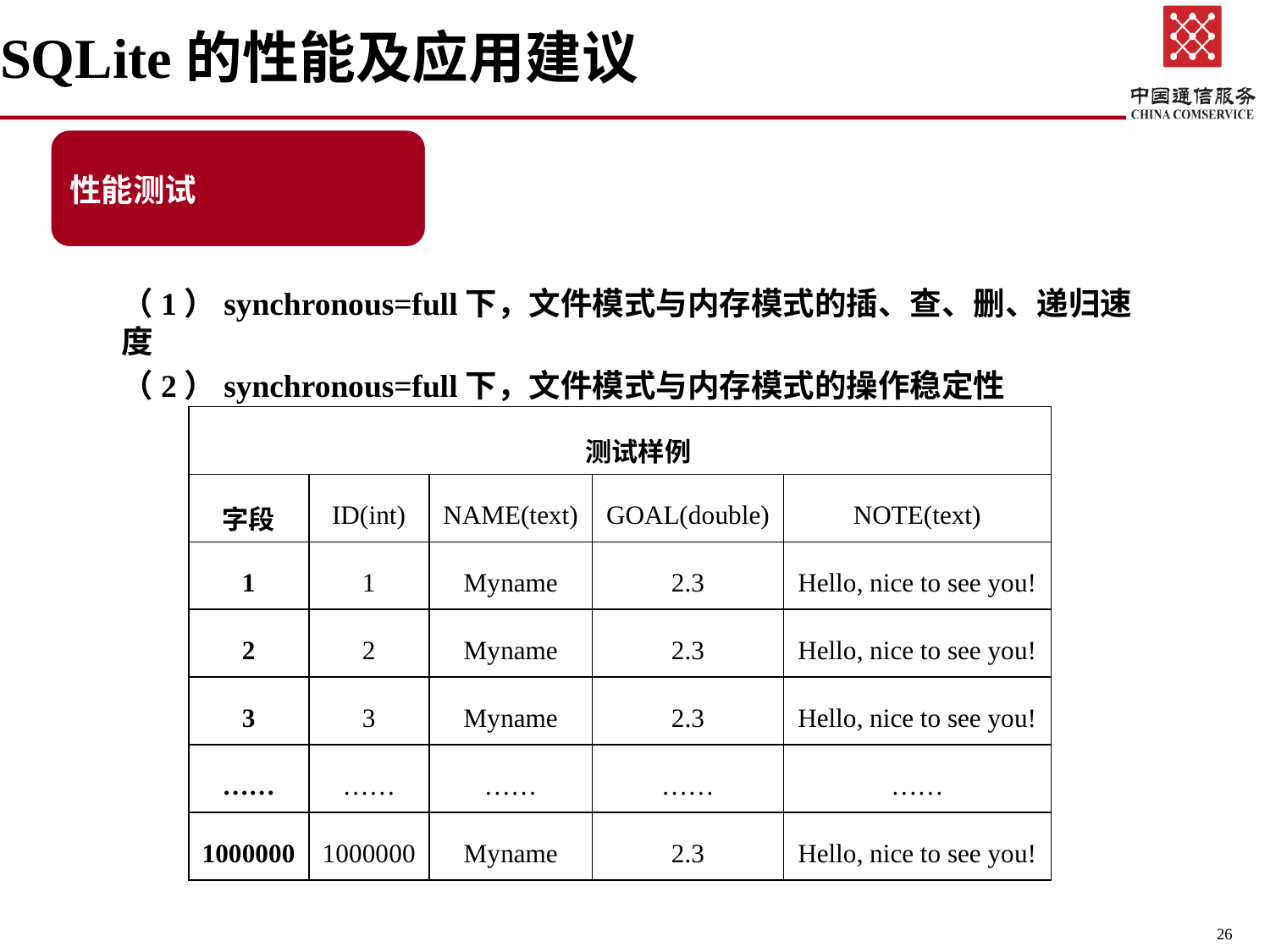

# SQLite的性能及应用建议
性能测试
（1）synchronous=full下，文件模式与内存模式的插、查、删、递归速度
（2）synchronous=full下，文件模式与内存模式的操作稳定性
| 测试样例 |  |  |  |  |
| --- | --- | --- | --- | --- |
| 字段 | ID(int) | NAME(text) | GOAL(double) | NOTE(text) |
| 1 | 1 | Myname | 2.3 | Hello, nice to see you! |
| 2 | 2 | Myname | 2.3 | Hello, nice to see you! |
| 3 | 3 | Myname | 2.3 | Hello, nice to see you! |
| …… | …… | …… | …… | …… |
| 1000000 | 1000000 | Myname | 2.3 | Hello, nice to see you! |